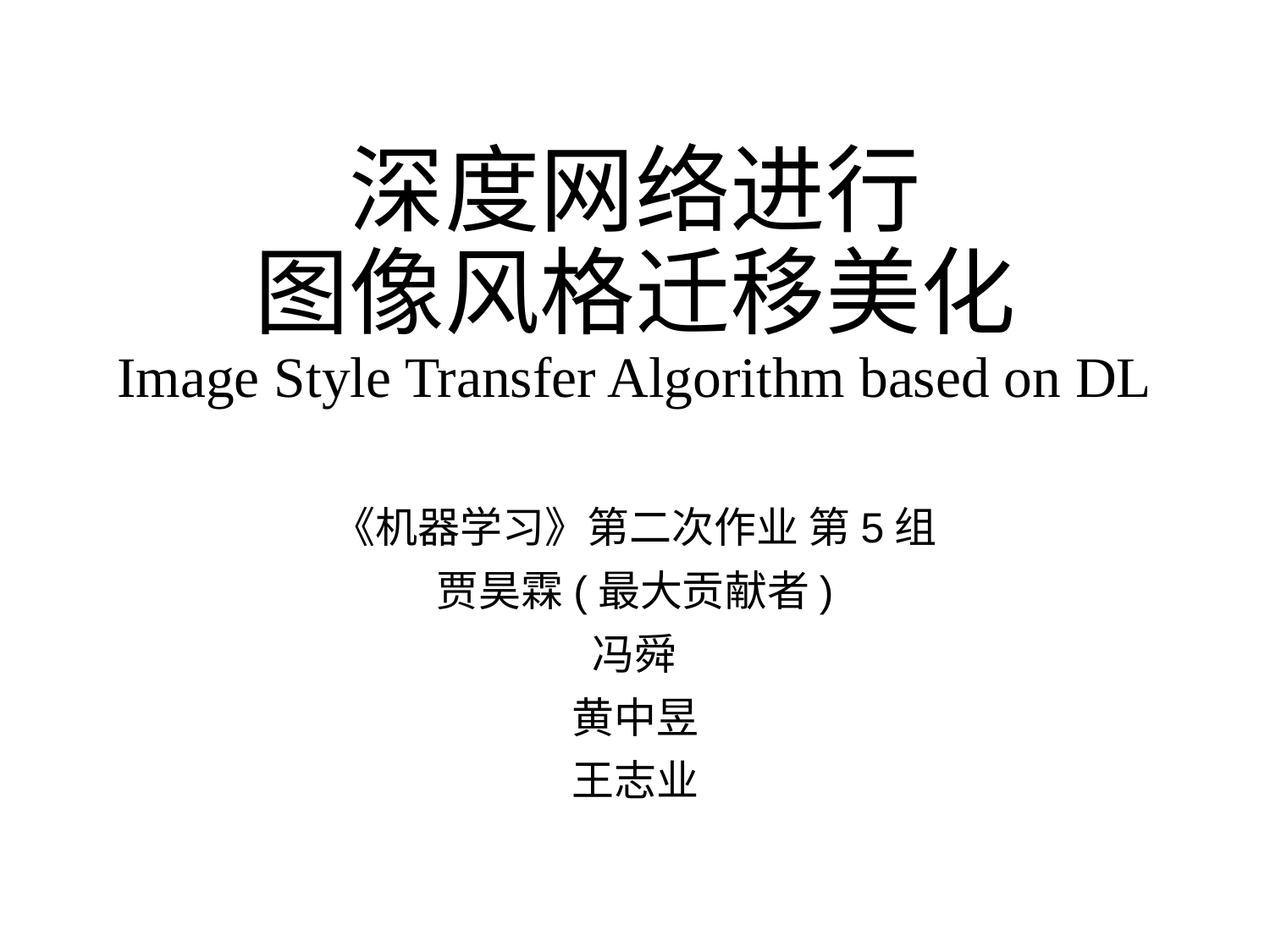

# 深度网络进行 图像风格迁移美化 Image Style Transfer Algorithm based on DL
《机器学习》第二次作业 第5组
贾昊霖(最大贡献者)
冯舜
黄中昱
王志业